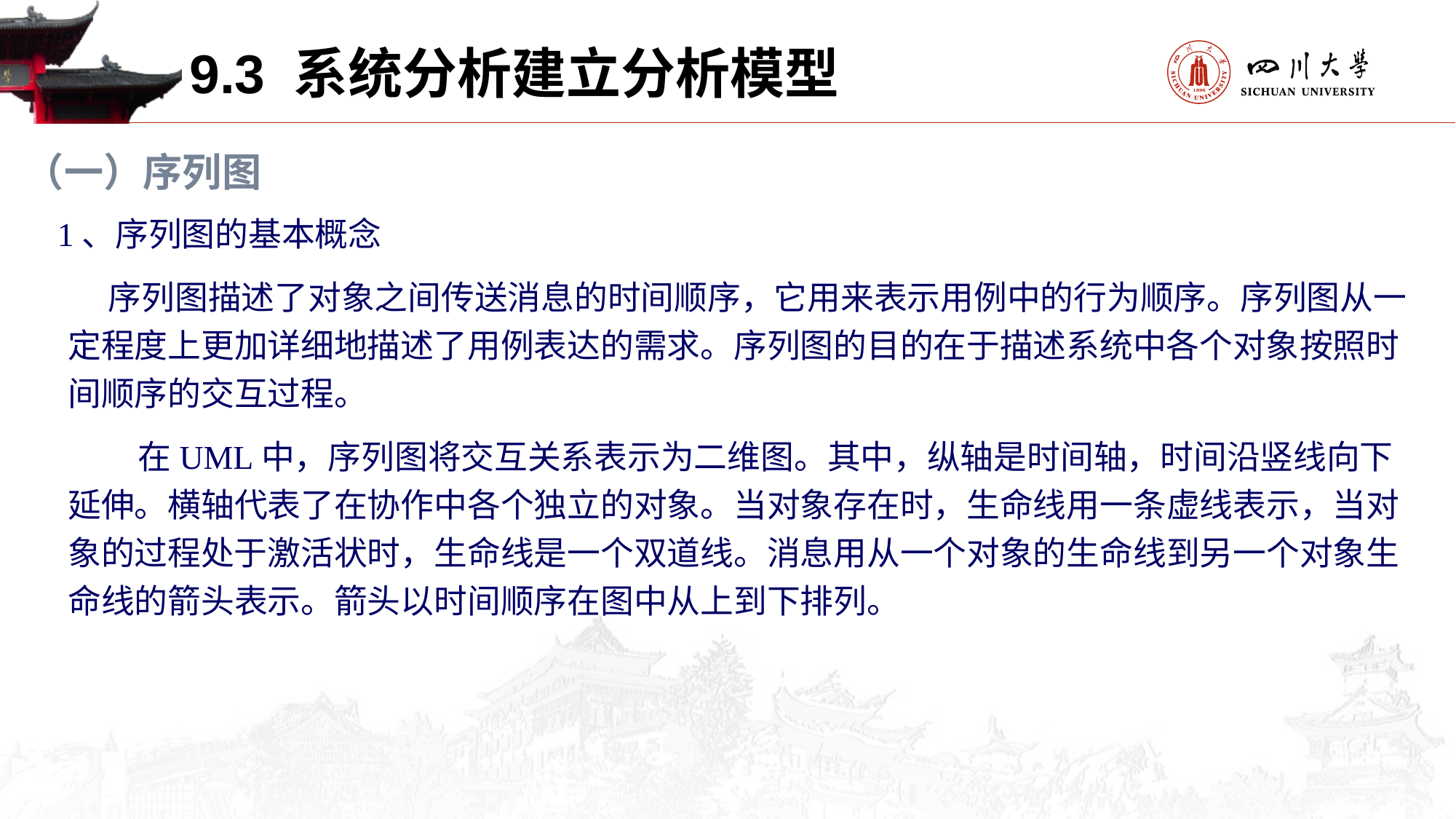

9.3 系统分析建立分析模型

（一）序列图
  1、序列图的基本概念
        序列图描述了对象之间传送消息的时间顺序，它用来表示用例中的行为顺序。序列图从一定程度上更加详细地描述了用例表达的需求。序列图的目的在于描述系统中各个对象按照时间顺序的交互过程。
            在UML中，序列图将交互关系表示为二维图。其中，纵轴是时间轴，时间沿竖线向下延伸。横轴代表了在协作中各个独立的对象。当对象存在时，生命线用一条虚线表示，当对象的过程处于激活状时，生命线是一个双道线。消息用从一个对象的生命线到另一个对象生命线的箭头表示。箭头以时间顺序在图中从上到下排列。